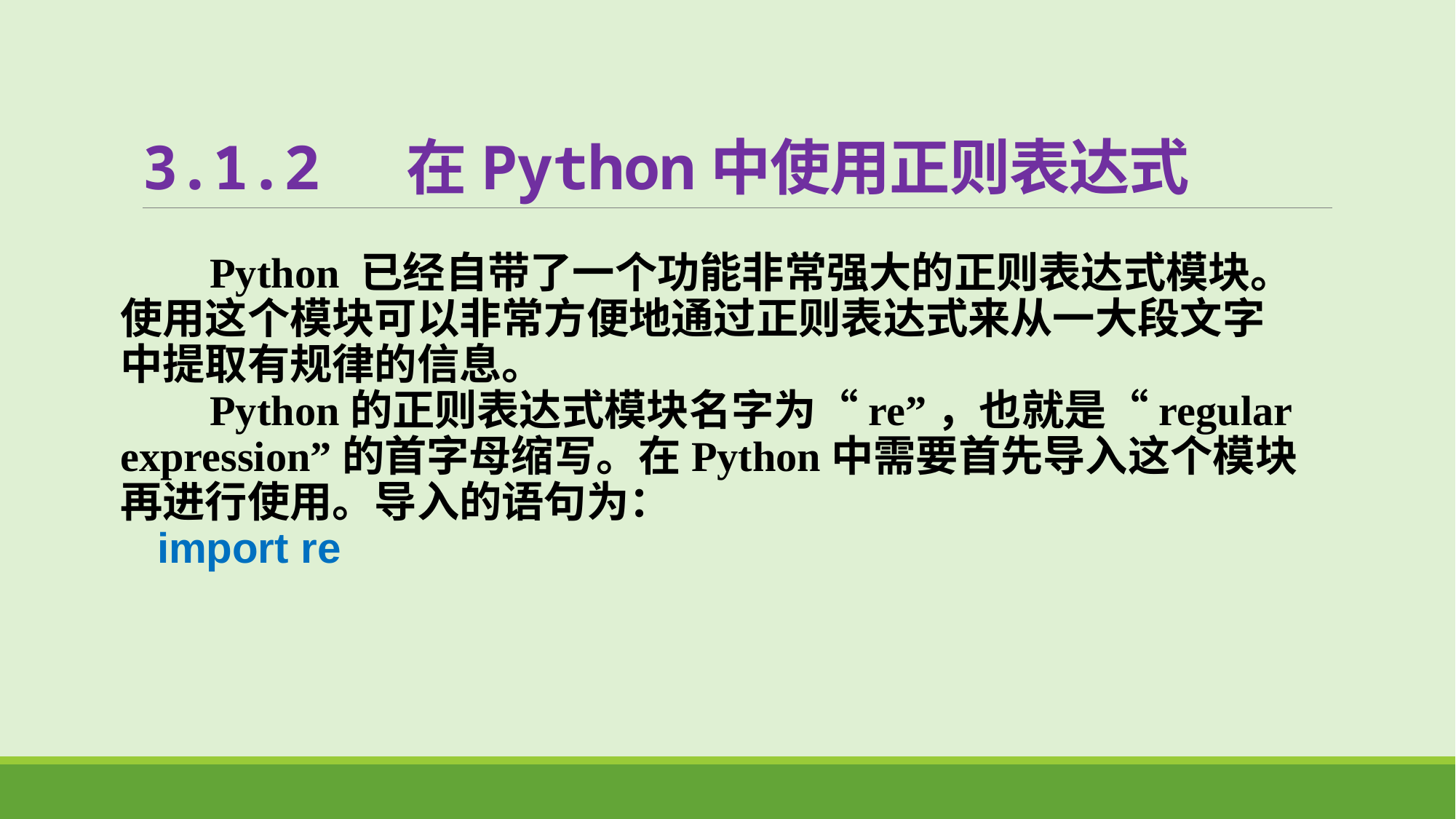

# 3.1.2  在Python中使用正则表达式
     Python 已经自带了一个功能非常强大的正则表达式模块。使用这个模块可以非常方便地通过正则表达式来从一大段文字中提取有规律的信息。
     Python的正则表达式模块名字为“re”，也就是“regular expression”的首字母缩写。在Python中需要首先导入这个模块再进行使用。导入的语句为：
import re